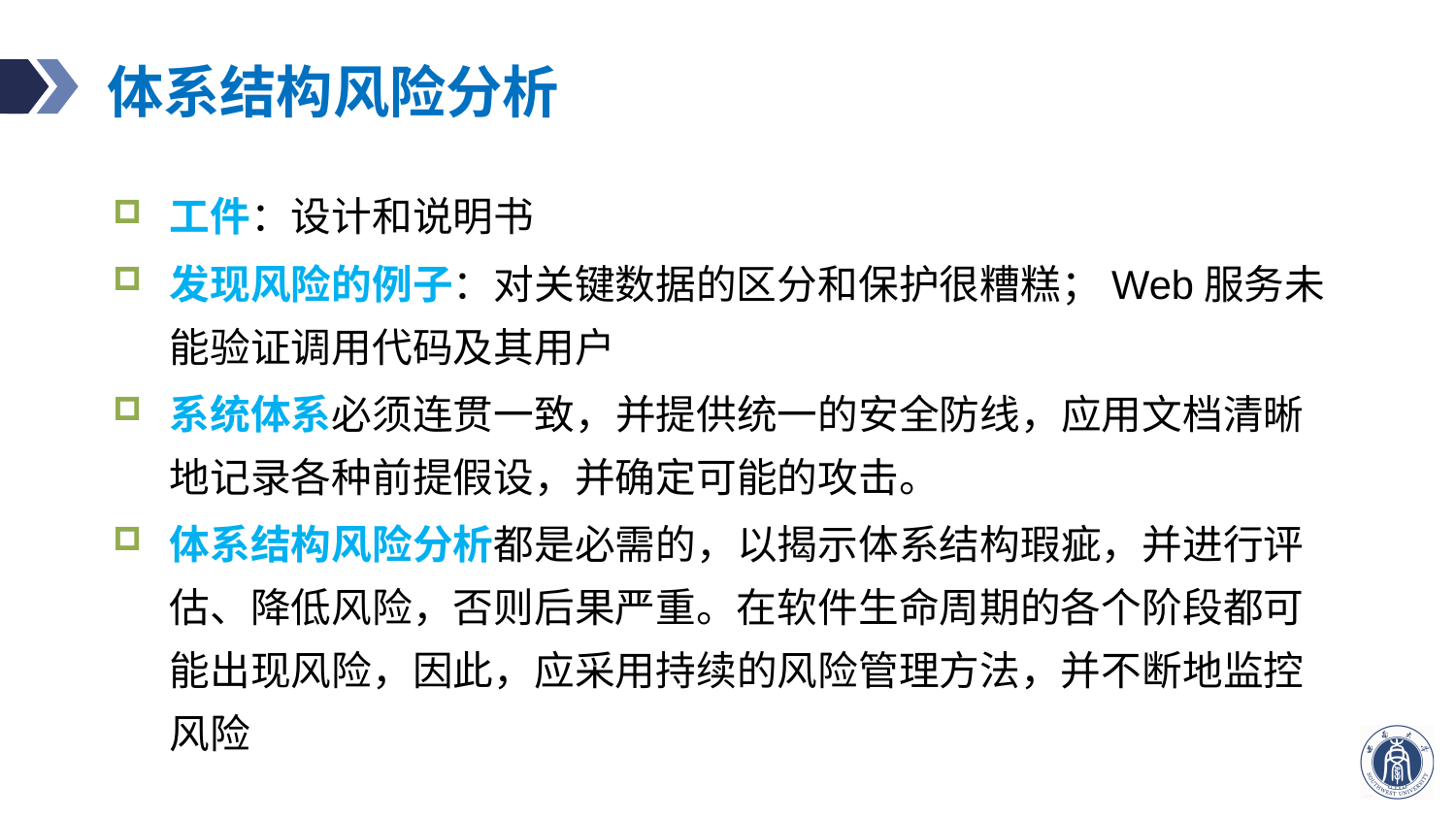

# 体系结构风险分析
工件：设计和说明书
发现风险的例子：对关键数据的区分和保护很糟糕；Web服务未能验证调用代码及其用户
系统体系必须连贯一致，并提供统一的安全防线，应用文档清晰地记录各种前提假设，并确定可能的攻击。
体系结构风险分析都是必需的，以揭示体系结构瑕疵，并进行评估、降低风险，否则后果严重。在软件生命周期的各个阶段都可能出现风险，因此，应采用持续的风险管理方法，并不断地监控风险
84